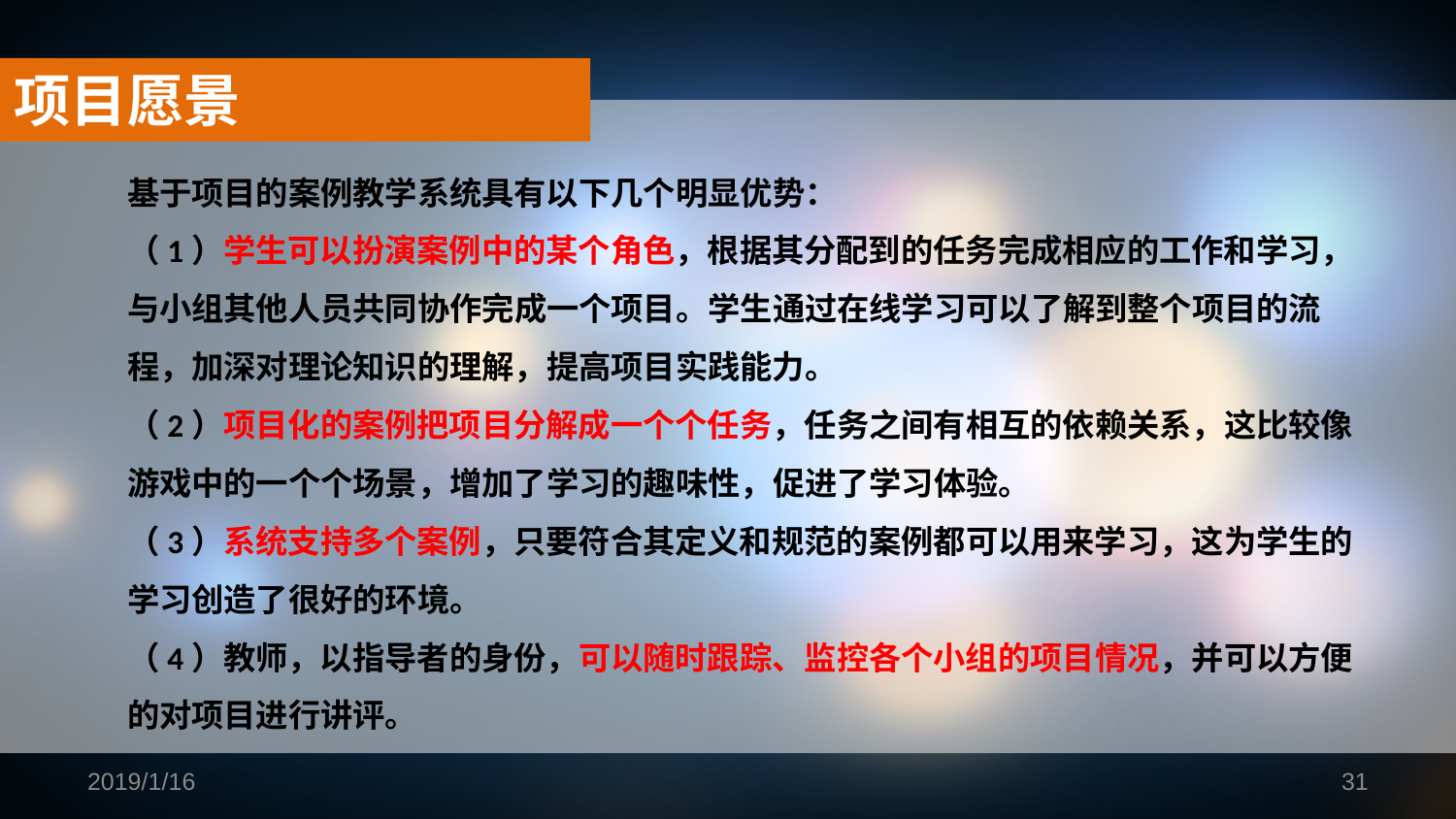

项目愿景

基于项目的案例教学系统具有以下几个明显优势：
（1）学生可以扮演案例中的某个角色，根据其分配到的任务完成相应的工作和学习，与小组其他人员共同协作完成一个项目。学生通过在线学习可以了解到整个项目的流程，加深对理论知识的理解，提高项目实践能力。
（2）项目化的案例把项目分解成一个个任务，任务之间有相互的依赖关系，这比较像游戏中的一个个场景，增加了学习的趣味性，促进了学习体验。
（3）系统支持多个案例，只要符合其定义和规范的案例都可以用来学习，这为学生的学习创造了很好的环境。
（4）教师，以指导者的身份，可以随时跟踪、监控各个小组的项目情况，并可以方便的对项目进行讲评。

2019/1/16
31